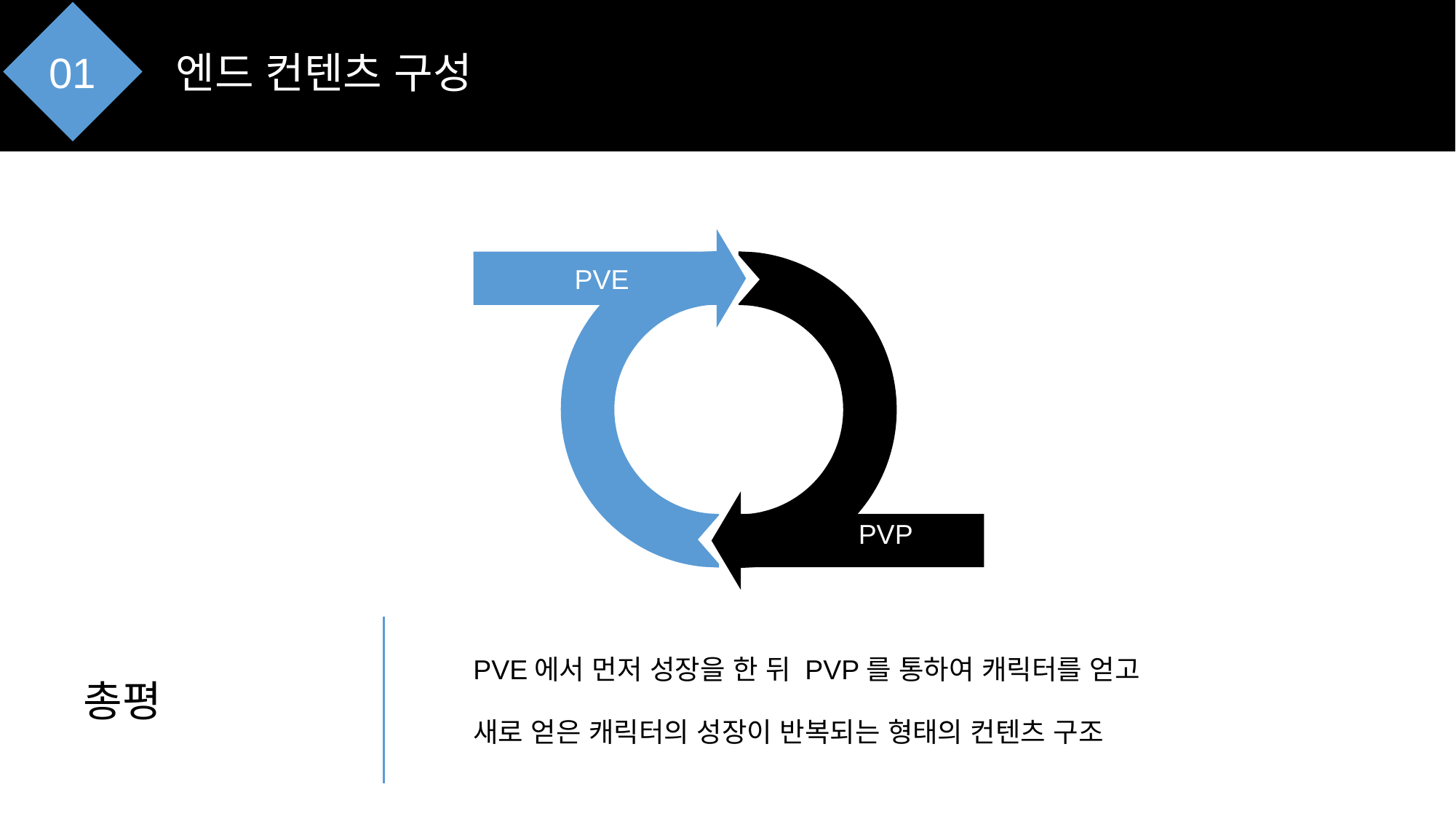

01
엔드 컨텐츠 구성
PVE

PVP
PVE에서 먼저 성장을 한 뒤 PVP를 통하여 캐릭터를 얻고
총평
새로 얻은 캐릭터의 성장이 반복되는 형태의 컨텐츠 구조